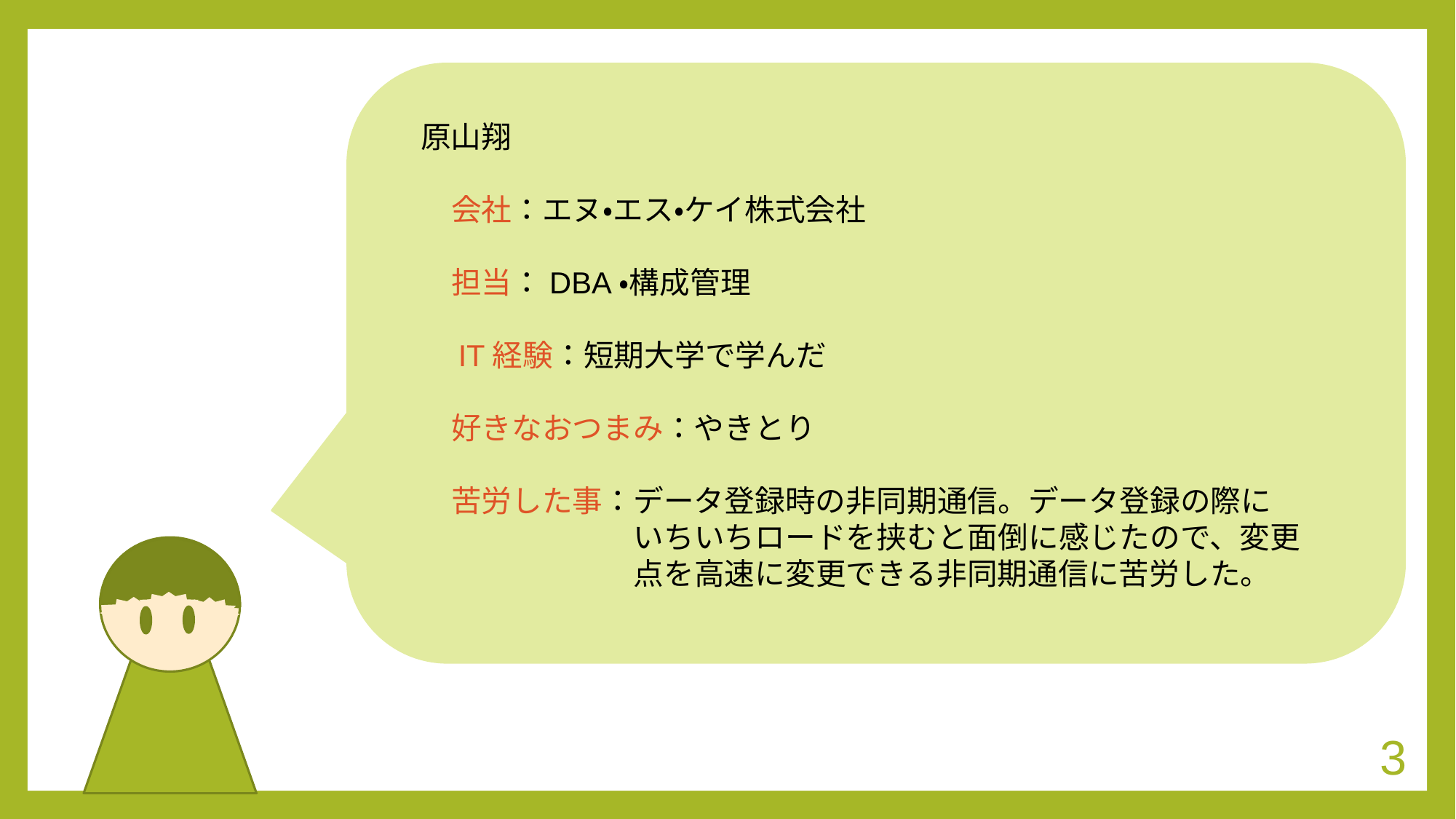

原山翔

　会社：エヌ・エス・ケイ株式会社

　担当：DBA・構成管理

　IT経験：短期大学で学んだ

　好きなおつまみ：やきとり

　苦労した事：データ登録時の非同期通信。データ登録の際に
　　　　　　　いちいちロードを挟むと面倒に感じたので、変更
　　　　　　　点を高速に変更できる非同期通信に苦労した。

3